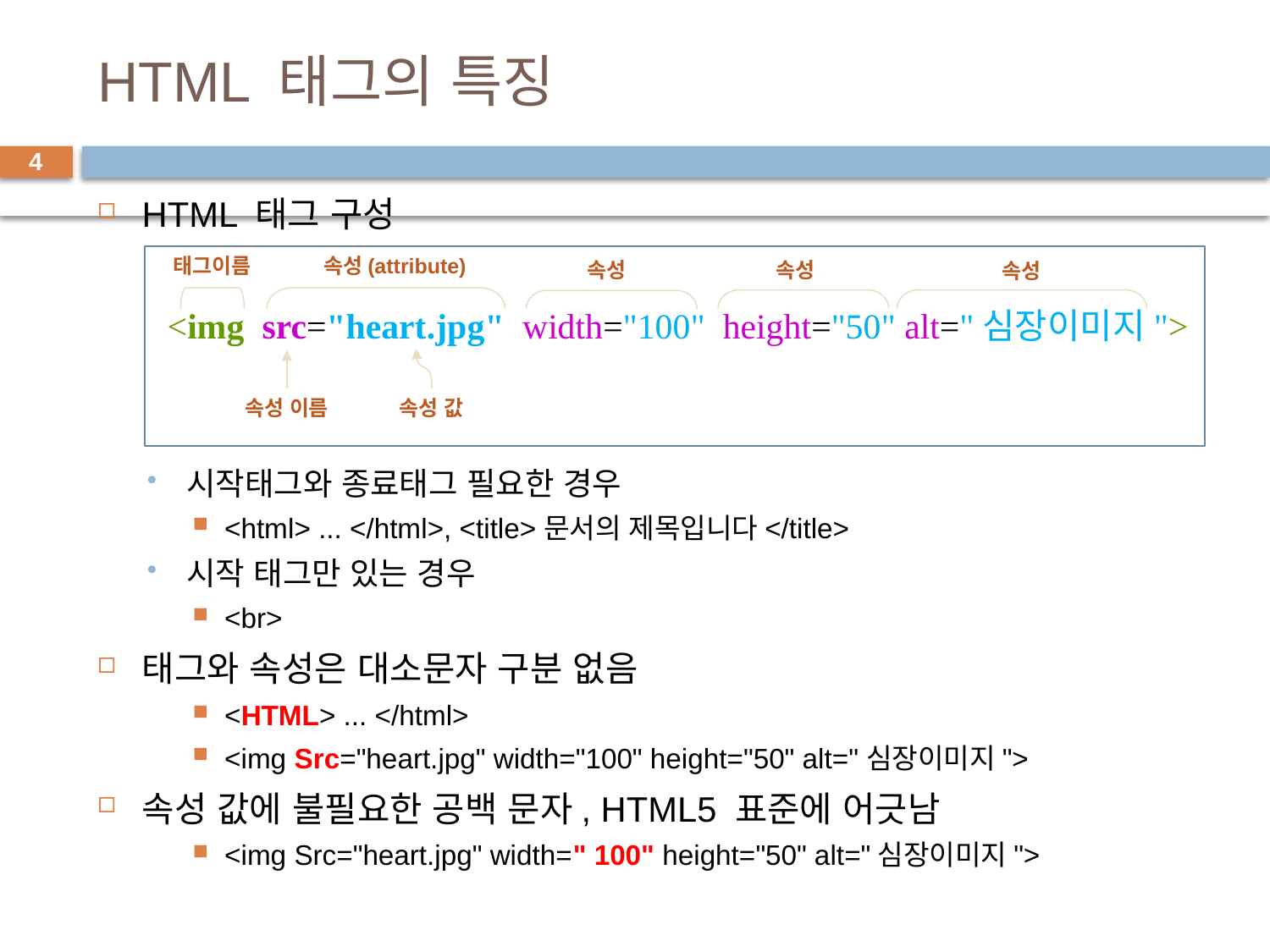

# HTML 태그의 특징
4
HTML 태그 구성

시작태그와 종료태그 필요한 경우
<html> ... </html>, <title>문서의 제목입니다</title>
시작 태그만 있는 경우
<br>
태그와 속성은 대소문자 구분 없음
<HTML> ... </html>
<img Src="heart.jpg" width="100" height="50" alt="심장이미지">
속성 값에 불필요한 공백 문자, HTML5 표준에 어긋남
<img Src="heart.jpg" width=" 100" height="50" alt="심장이미지">

속성(attribute)
태그이름
속성
속성
속성

<img  src="heart.jpg"  width="100"  height="50" alt="심장이미지">
속성 값
속성 이름